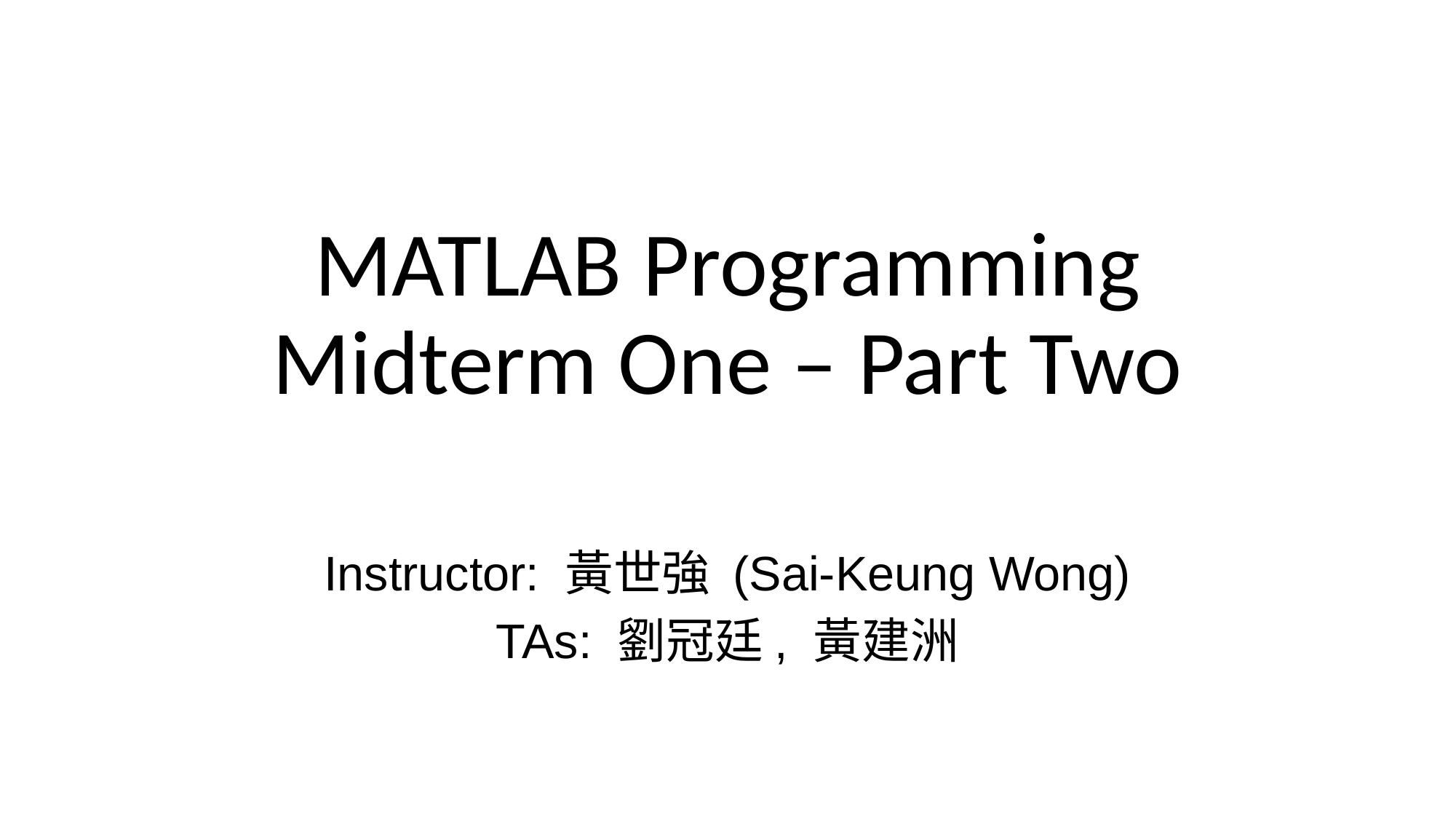

# MATLAB Programming Midterm One – Part Two

Instructor: 黃世強 (Sai-Keung Wong)
TAs: 劉冠廷, 黃建洲